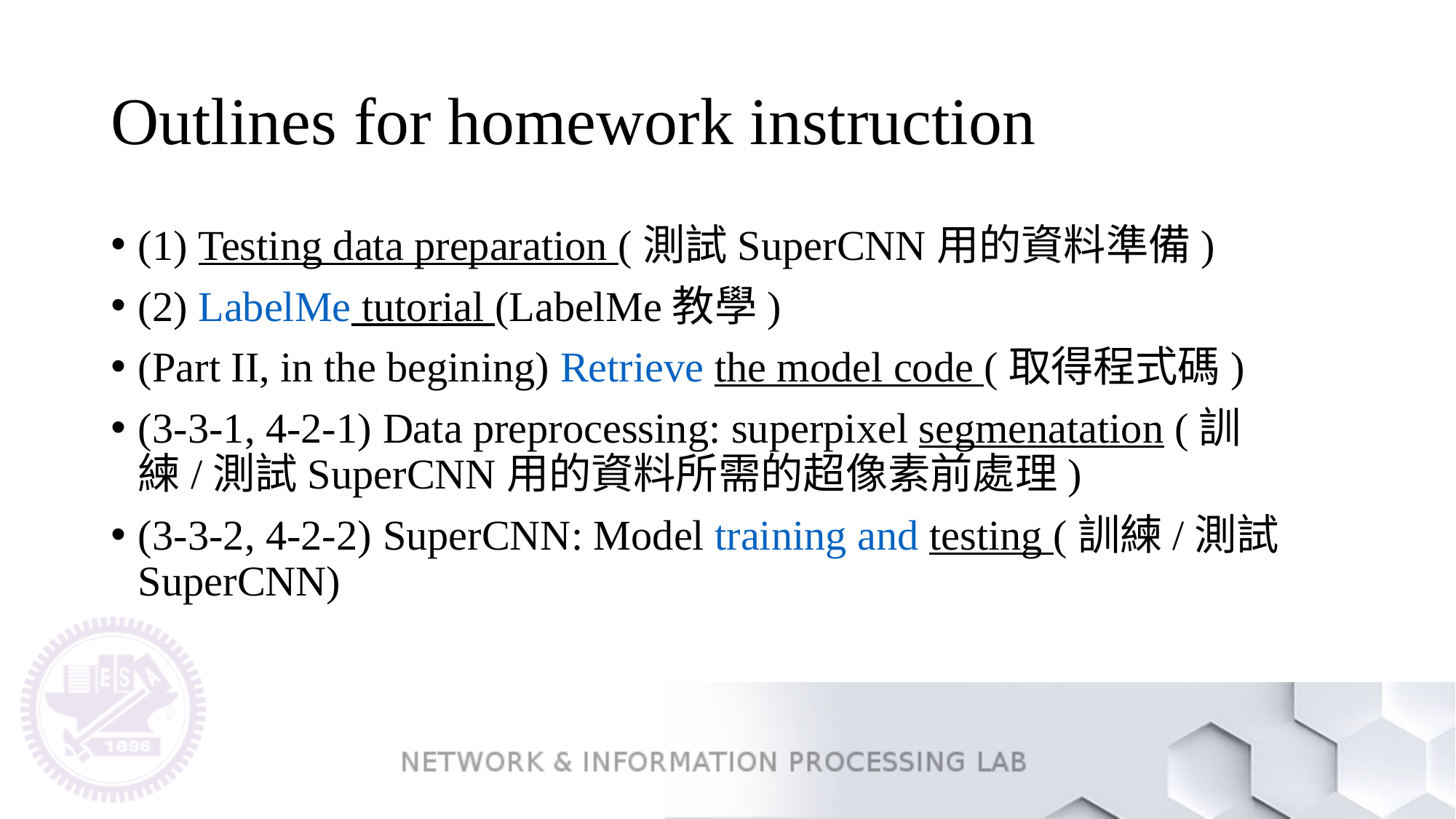

# Outlines for homework instruction
(1) Testing data preparation (測試SuperCNN用的資料準備)
(2) LabelMe tutorial (LabelMe教學)
(Part II, in the begining) Retrieve the model code (取得程式碼)
(3-3-1, 4-2-1) Data preprocessing: superpixel segmenatation (訓練/測試SuperCNN用的資料所需的超像素前處理)
(3-3-2, 4-2-2) SuperCNN: Model training and testing (訓練/測試SuperCNN)